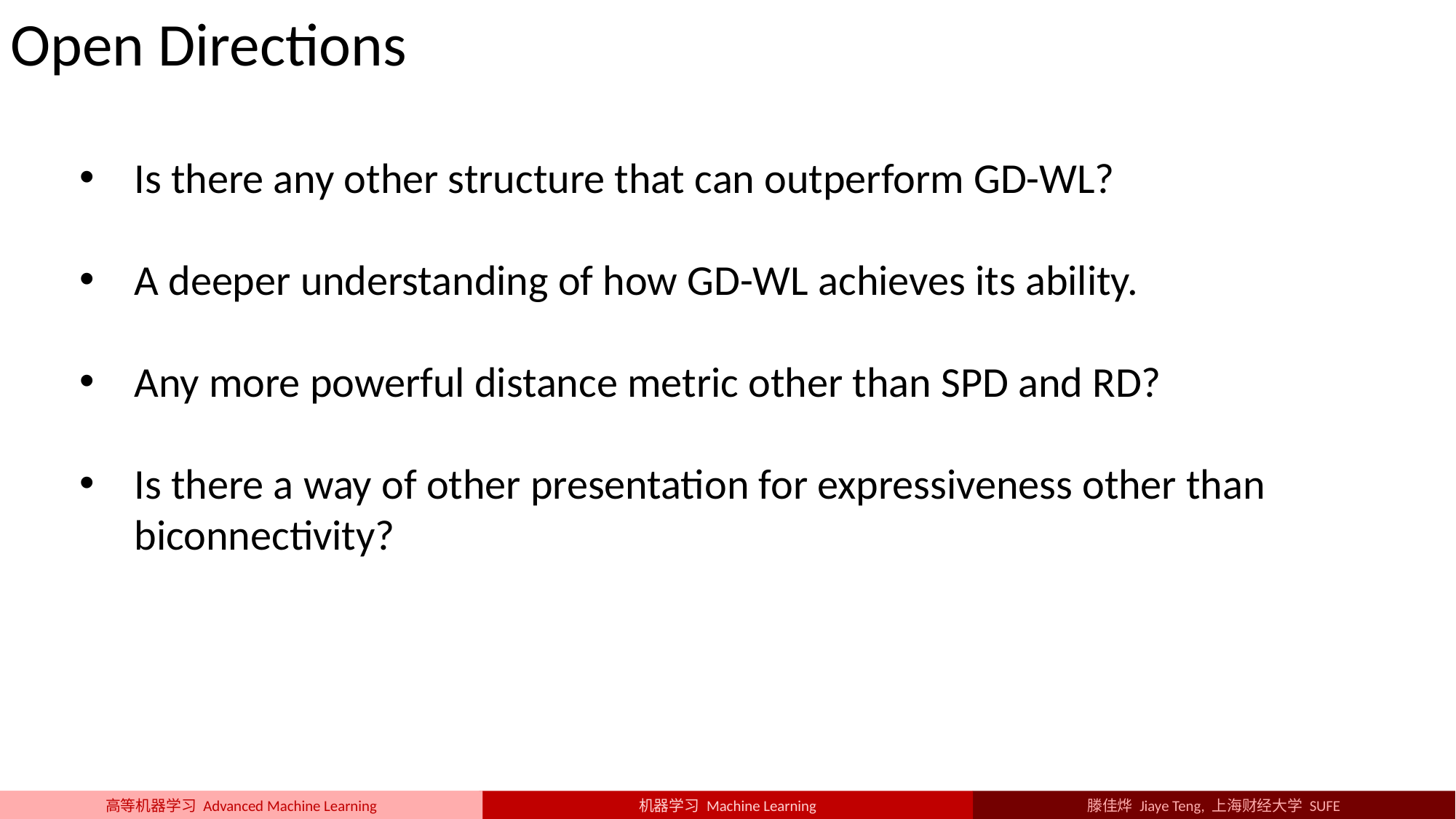

Open Directions
Is there any other structure that can outperform GD-WL?

A deeper understanding of how GD-WL achieves its ability.

Any more powerful distance metric other than SPD and RD?

Is there a way of other presentation for expressiveness other than biconnectivity?
机器学习 Machine Learning

高等机器学习 Advanced Machine Learning

滕佳烨 Jiaye Teng, 上海财经大学 SUFE